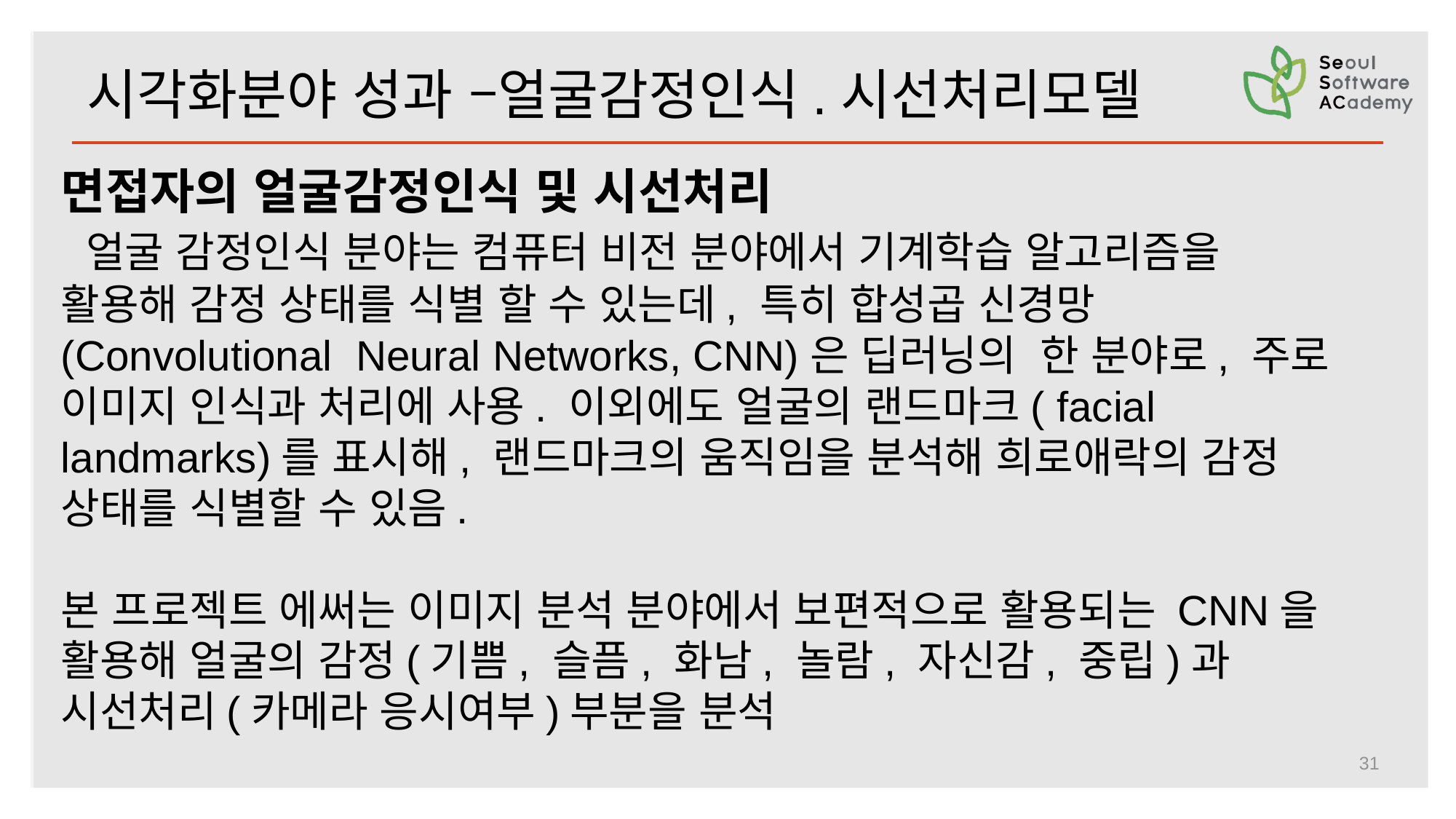

시각화분야 성과 –얼굴감정인식.시선처리모델
면접자의 얼굴감정인식 및 시선처리
 얼굴 감정인식 분야는 컴퓨터 비전 분야에서 기계학습 알고리즘을
활용해 감정 상태를 식별 할 수 있는데, 특히 합성곱 신경망
(Convolutional  Neural Networks, CNN)은 딥러닝의  한 분야로, 주로
이미지 인식과 처리에 사용. 이외에도 얼굴의 랜드마크( facial
landmarks)를 표시해, 랜드마크의 움직임을 분석해 희로애락의 감정
상태를 식별할 수 있음.

본 프로젝트 에써는 이미지 분석 분야에서 보편적으로 활용되는 CNN을
활용해 얼굴의 감정(기쁨, 슬픔, 화남, 놀람, 자신감, 중립)과
시선처리(카메라 응시여부)부분을 분석

31